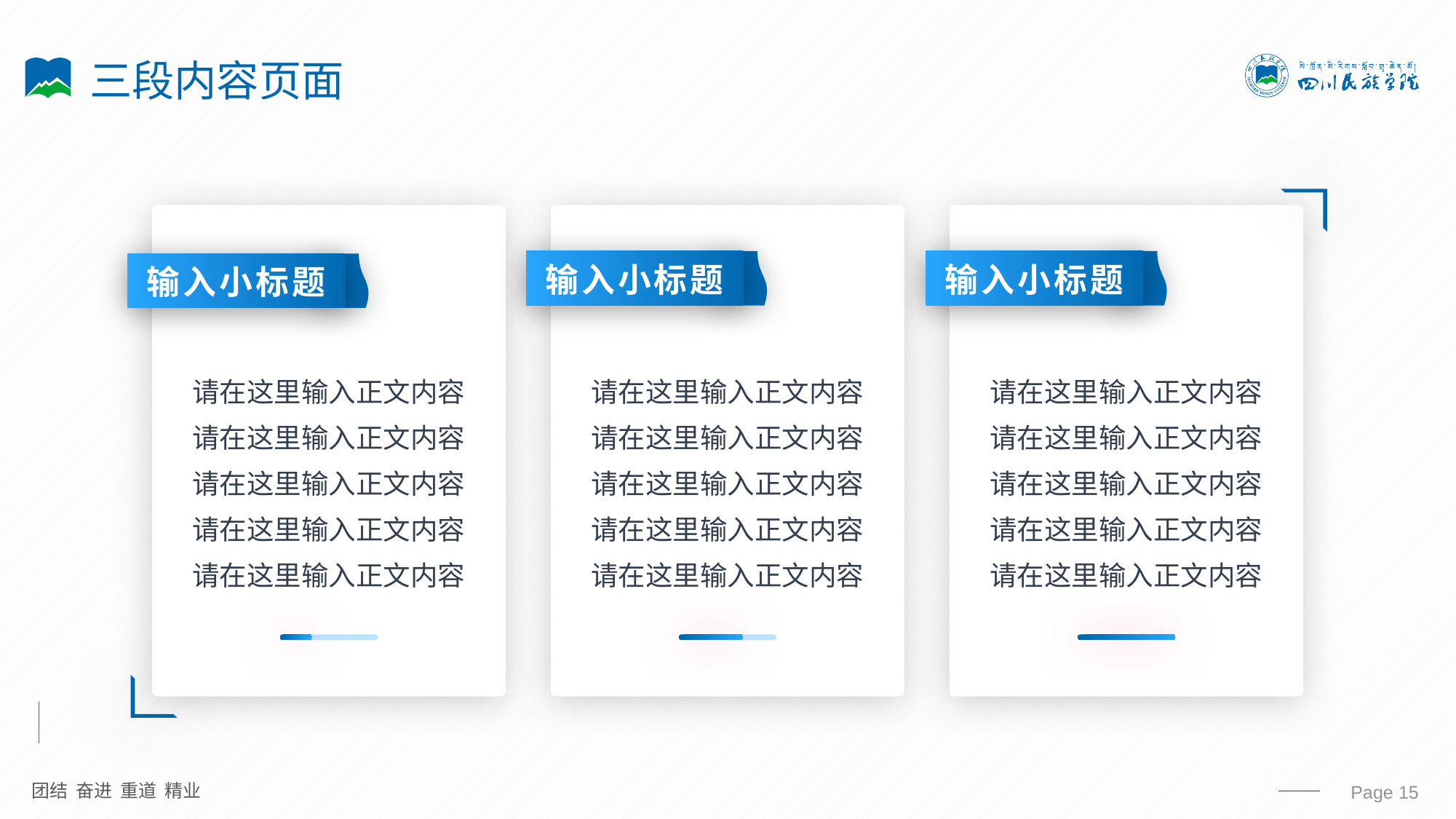

# 三段内容页面

输入小标题

输入小标题

输入小标题
请在这里输入正文内容
请在这里输入正文内容
请在这里输入正文内容
请在这里输入正文内容
请在这里输入正文内容
请在这里输入正文内容
请在这里输入正文内容
请在这里输入正文内容
请在这里输入正文内容
请在这里输入正文内容
请在这里输入正文内容
请在这里输入正文内容
请在这里输入正文内容
请在这里输入正文内容
请在这里输入正文内容

  Page 15